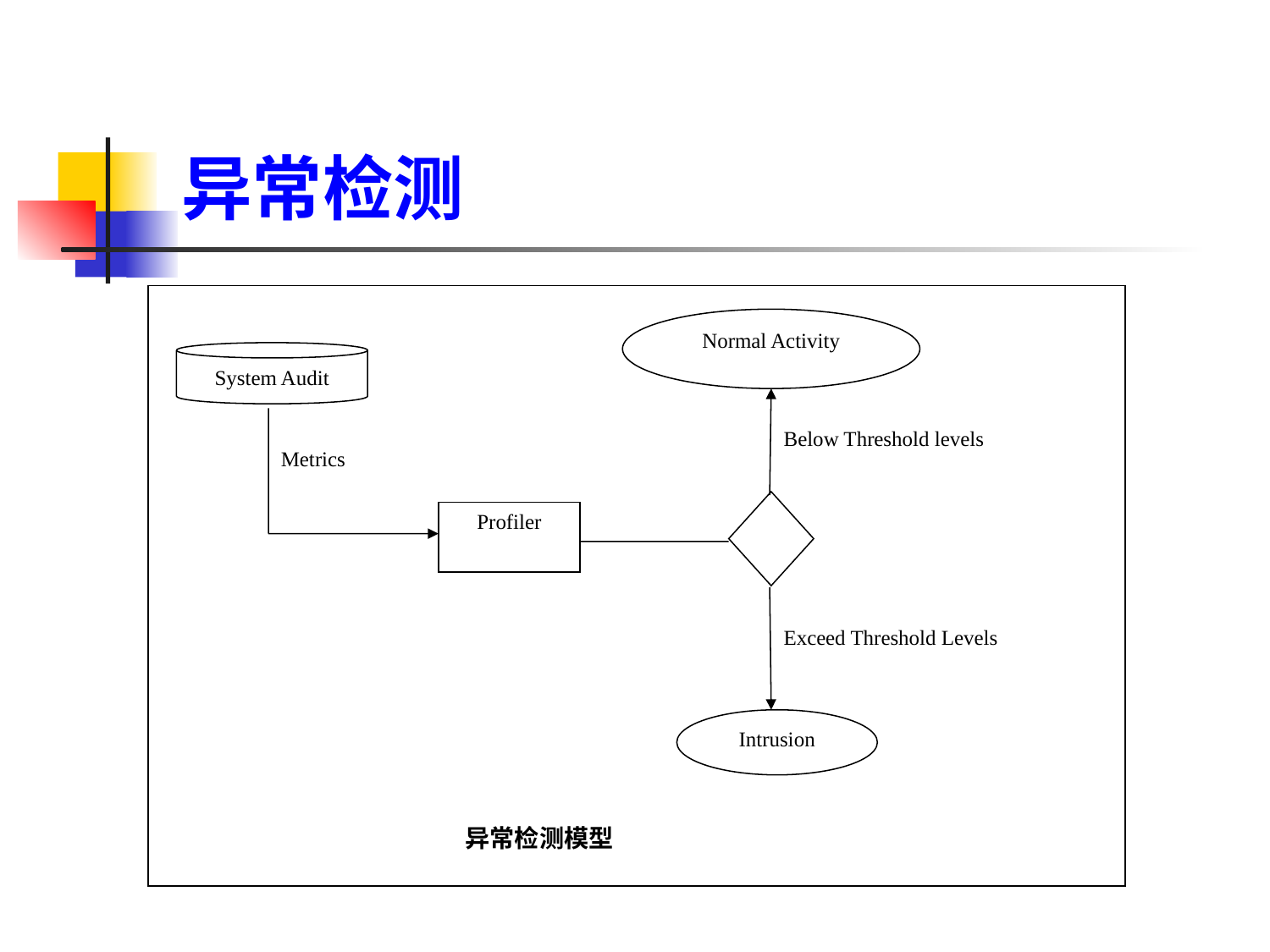

异常检测

Normal Activity
System Audit

Metrics

Below Threshold levels

Profiler

Exceed Threshold Levels
Intrusion
异常检测模型